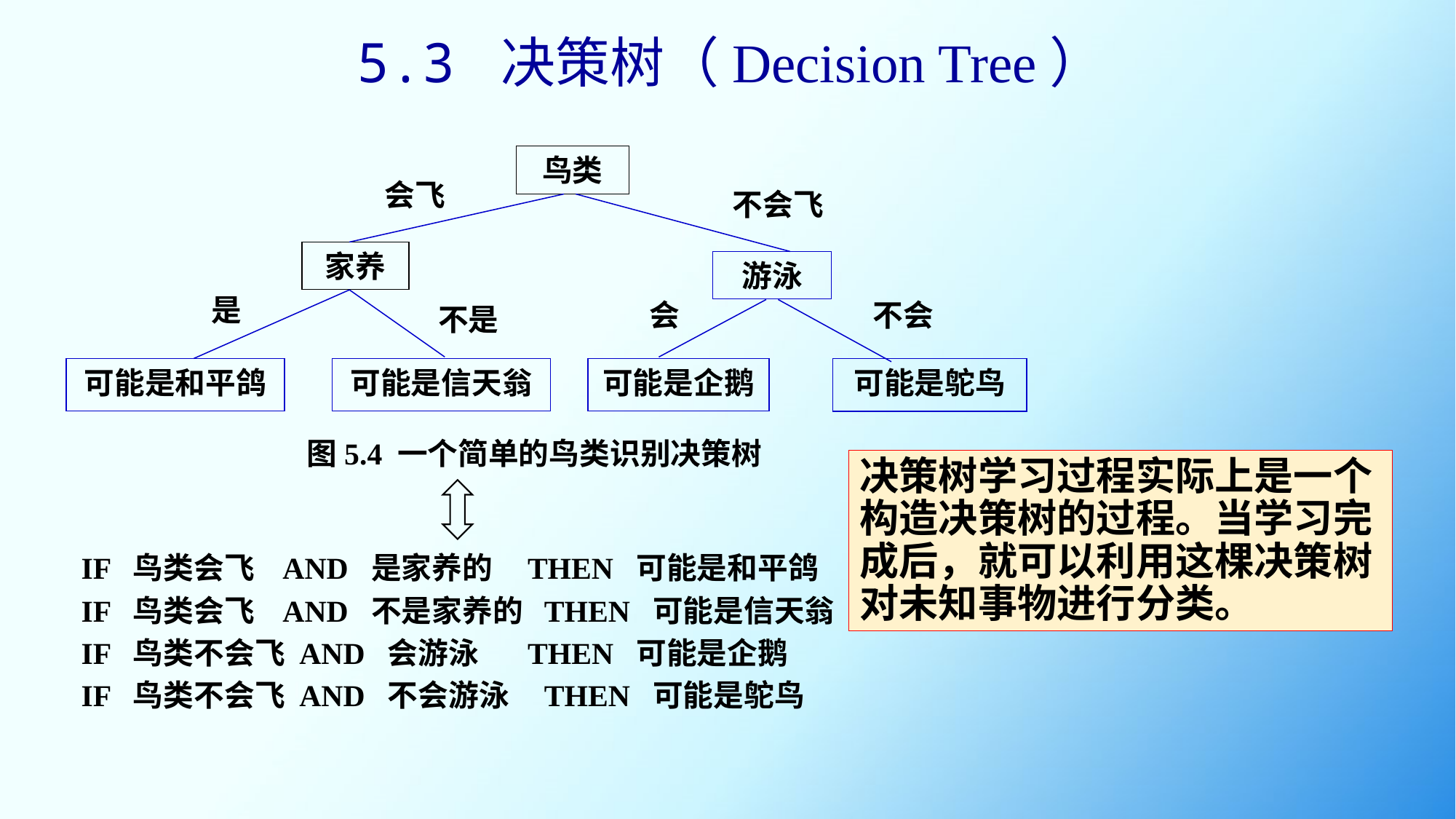

5.3 决策树（Decision Tree）
鸟类
会飞
不会飞

家养
游泳

是

会
不会
不是

可能是和平鸽
可能是信天翁
可能是企鹅
可能是鸵鸟
图5.4 一个简单的鸟类识别决策树
决策树学习过程实际上是一个构造决策树的过程。当学习完成后，就可以利用这棵决策树对未知事物进行分类。

 IF  鸟类会飞   AND  是家养的    THEN  可能是和平鸽
 IF  鸟类会飞   AND  不是家养的  THEN  可能是信天翁
 IF  鸟类不会飞 AND  会游泳      THEN  可能是企鹅
 IF  鸟类不会飞 AND  不会游泳    THEN  可能是鸵鸟